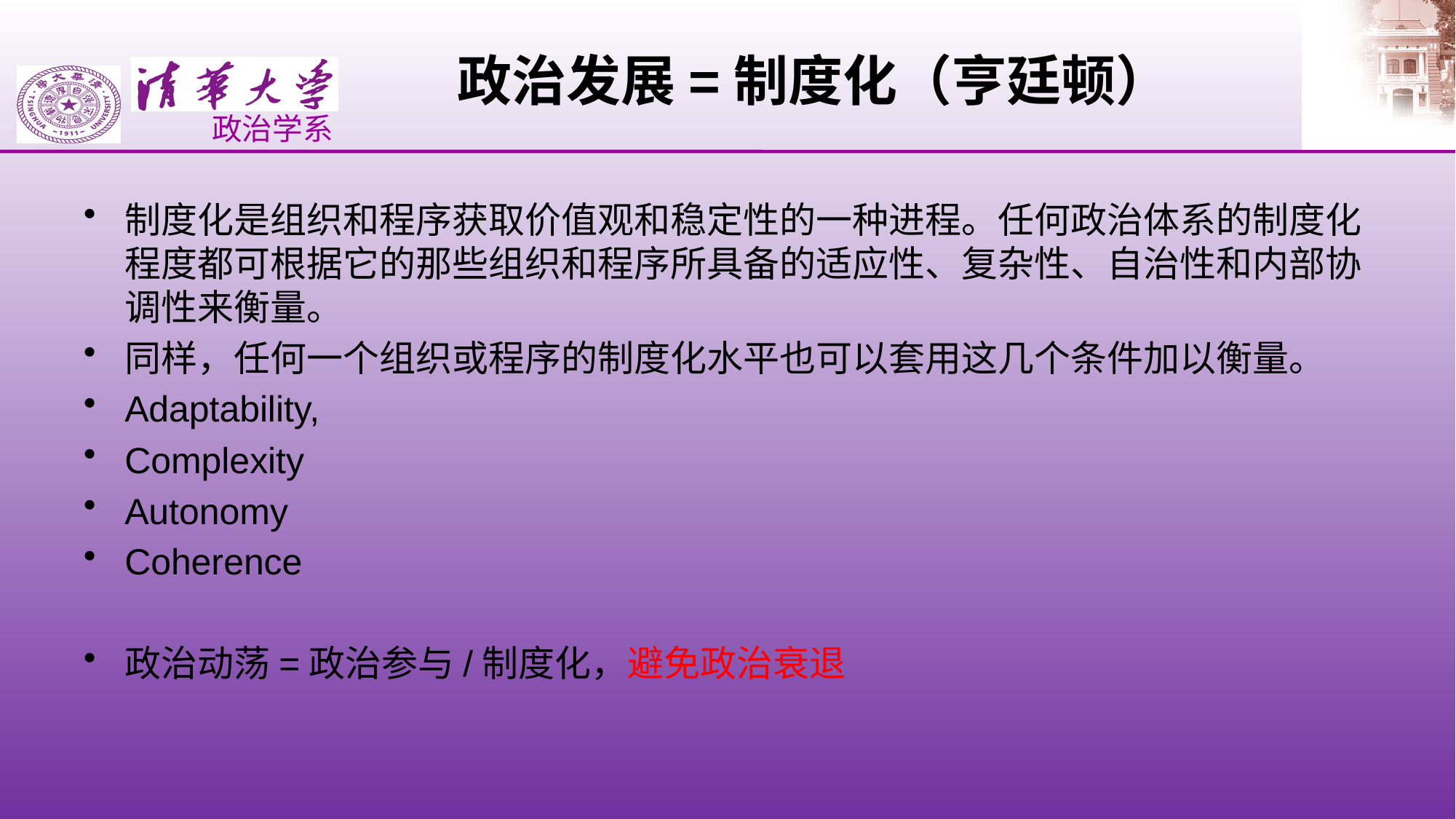

# 政治发展=制度化（亨廷顿）
制度化是组织和程序获取价值观和稳定性的一种进程。任何政治体系的制度化程度都可根据它的那些组织和程序所具备的适应性、复杂性、自治性和内部协调性来衡量。
同样，任何一个组织或程序的制度化水平也可以套用这几个条件加以衡量。
Adaptability,
Complexity
Autonomy
Coherence

政治动荡=政治参与/制度化，避免政治衰退